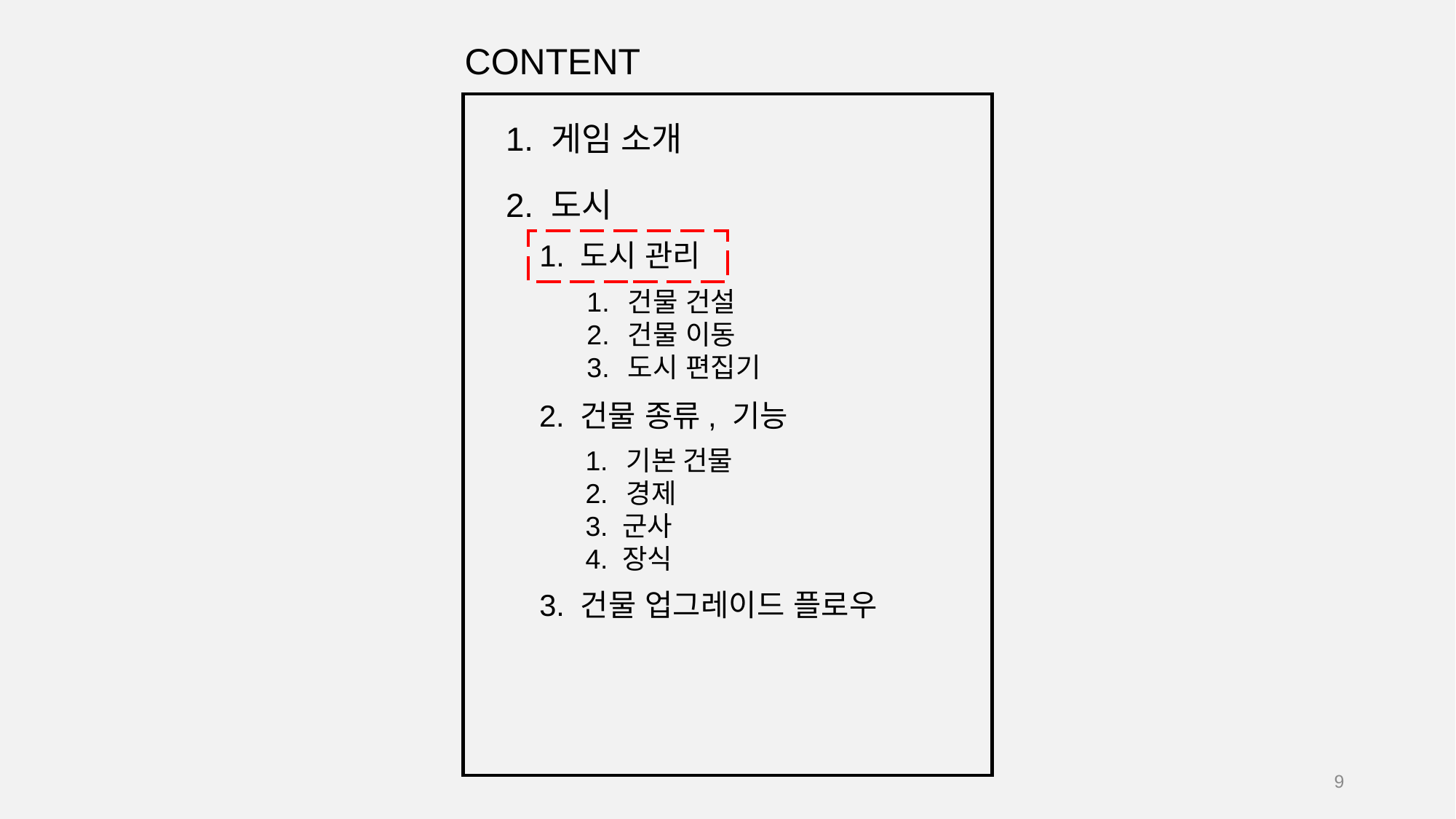

CONTENTS

1. 게임 소개
2. 도시

1. 도시 관리
건물 건설
건물 이동
도시 편집기
2. 건물 종류, 기능
기본 건물
경제
3. 군사
4. 장식
3. 건물 업그레이드 플로우
9